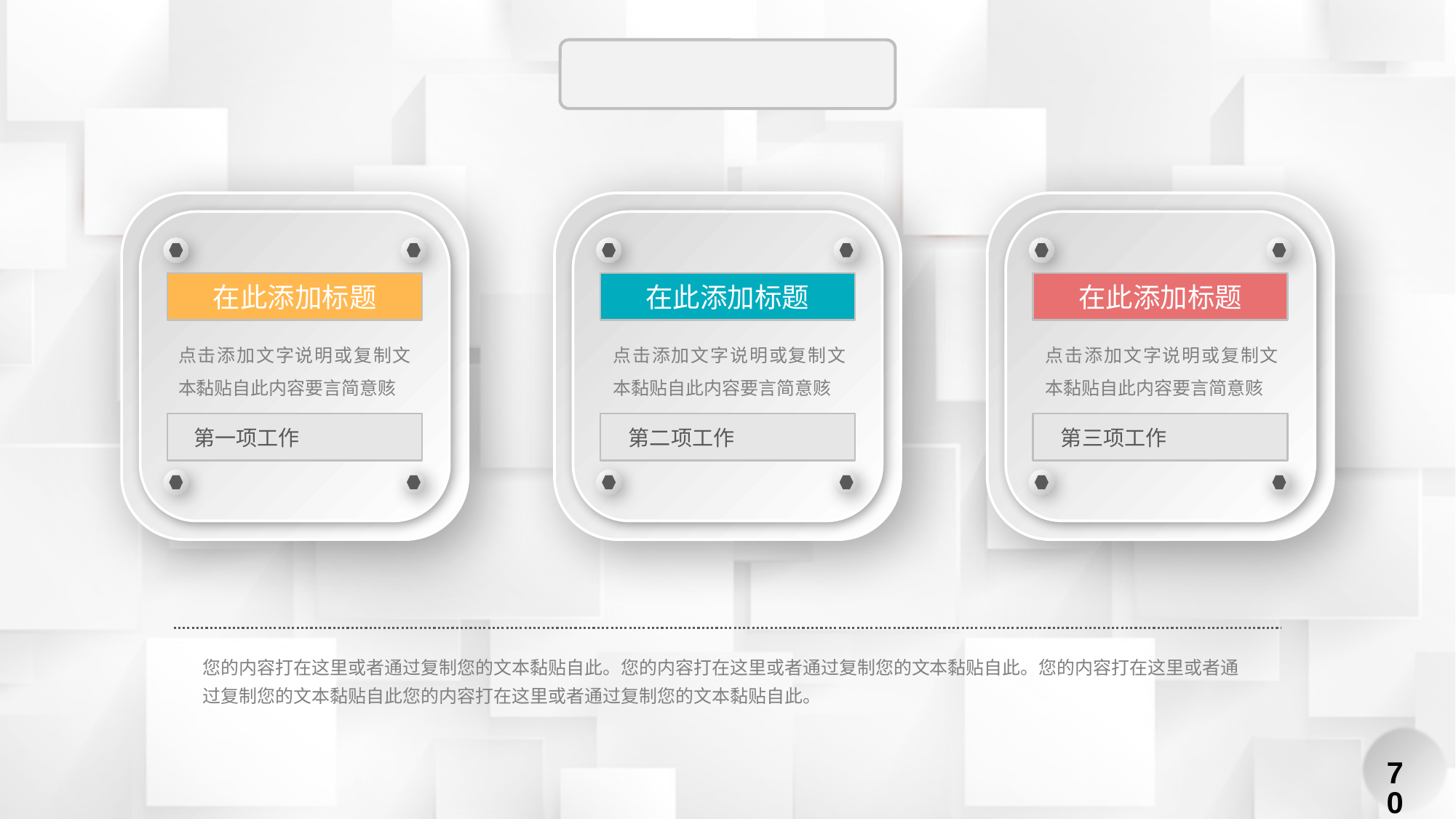

在此添加标题

在此添加标题

在此添加标题
点击添加文字说明或复制文本黏贴自此内容要言简意赅
点击添加文字说明或复制文本黏贴自此内容要言简意赅
点击添加文字说明或复制文本黏贴自此内容要言简意赅

第一项工作

第二项工作

第三项工作
您的内容打在这里或者通过复制您的文本黏贴自此。您的内容打在这里或者通过复制您的文本黏贴自此。您的内容打在这里或者通过复制您的文本黏贴自此您的内容打在这里或者通过复制您的文本黏贴自此。

70